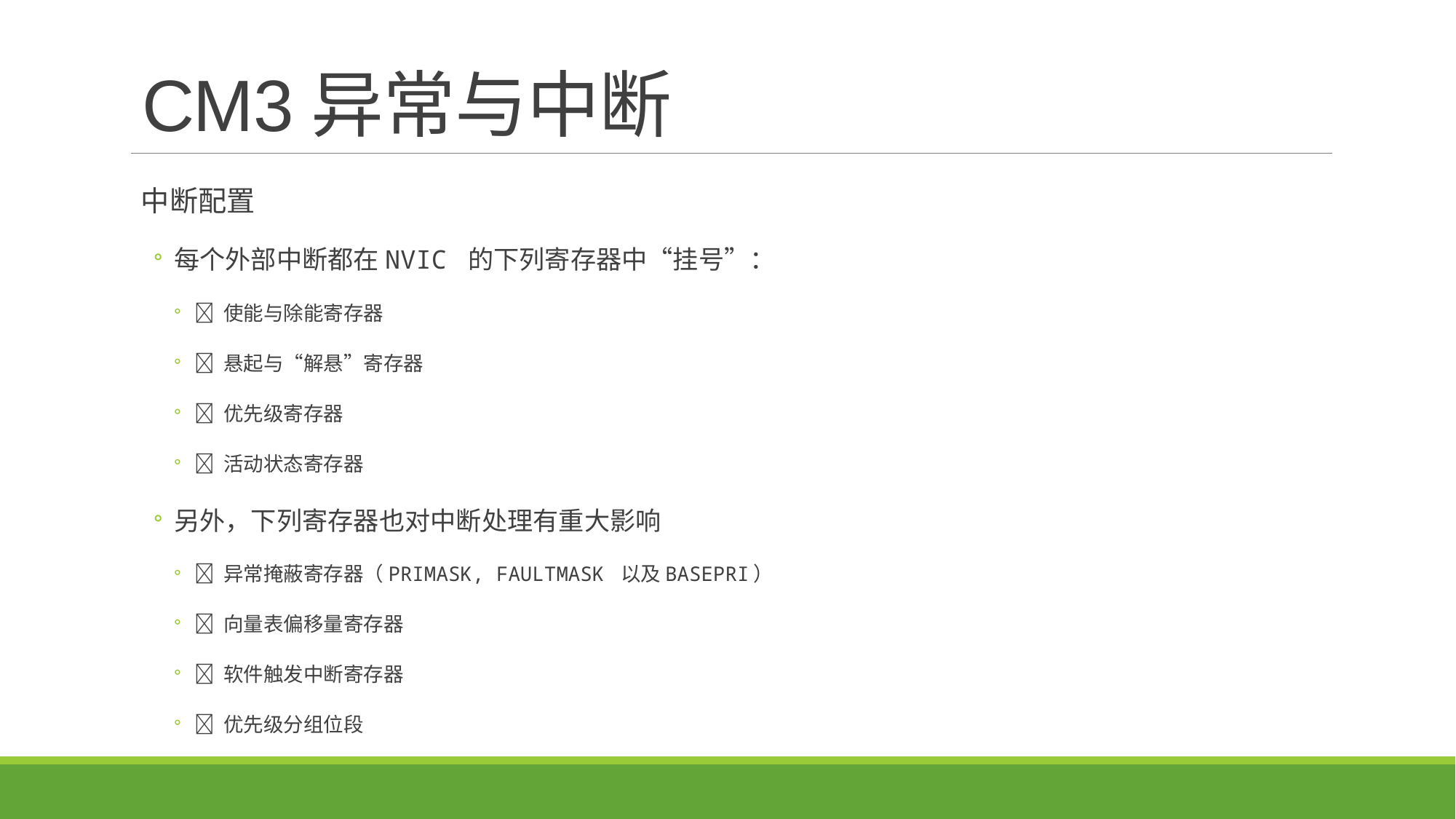

# CM3异常与中断
中断配置
每个外部中断都在NVIC 的下列寄存器中“挂号”：
􀁺 使能与除能寄存器
􀁺 悬起与“解悬”寄存器
􀁺 优先级寄存器
􀁺 活动状态寄存器
另外，下列寄存器也对中断处理有重大影响
􀁺 异常掩蔽寄存器（PRIMASK, FAULTMASK 以及BASEPRI）
􀁺 向量表偏移量寄存器
􀁺 软件触发中断寄存器
􀁺 优先级分组位段